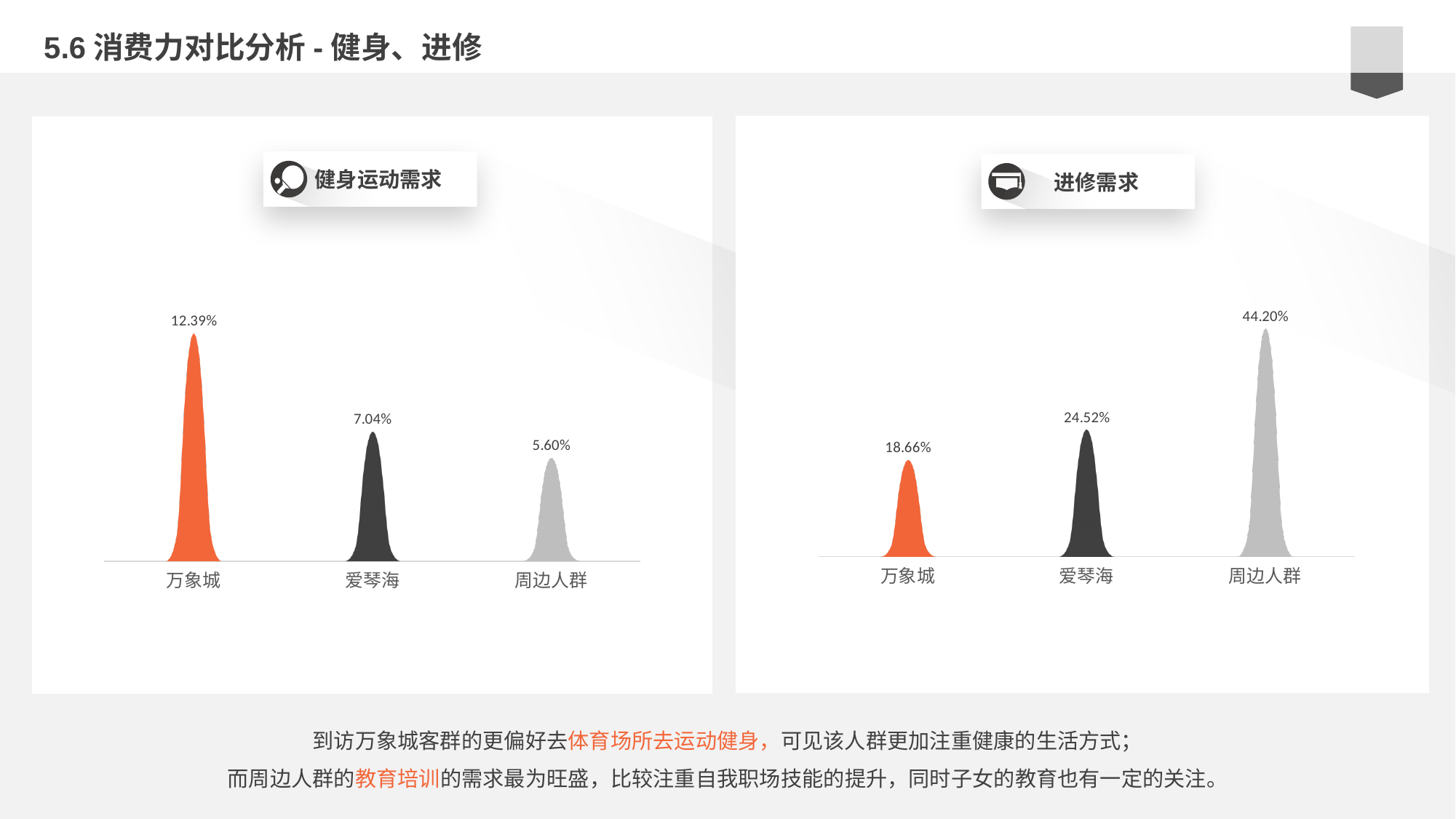

5.6消费力对比分析-健身、进修
153

健身运动需求

进修需求

e7d195523061f1c0b9c437df2358c0cda14f5041a22fabbfBE2BE37675DC7AB669ED1A17F222BC996230C869F9A73B775AB9A6F73BCC744AF1BB55A31F7D215610F6B48D481C98CFAE215B20EECA2E6E0A7FA5F51308CB52DBDDBC704BB1B1B15B9E8404F8B10E983444B66EA388C6170E35B82D1C09D0AA1358145966557C00F2090DB9C29BE49B

### Chart

| Category | 进修需求 |
|---|---|
| 万象城 | 0.1866 |
| 爱琴海 | 0.2452 |
| 周边人群 | 0.442 |

### Chart

| Category | 去体育场所 |
|---|---|
| 万象城 | 0.1239 |
| 爱琴海 | 0.0704 |
| 周边人群 | 0.056 |
到访万象城客群的更偏好去体育场所去运动健身，可见该人群更加注重健康的生活方式；
而周边人群的教育培训的需求最为旺盛，比较注重自我职场技能的提升，同时子女的教育也有一定的关注。